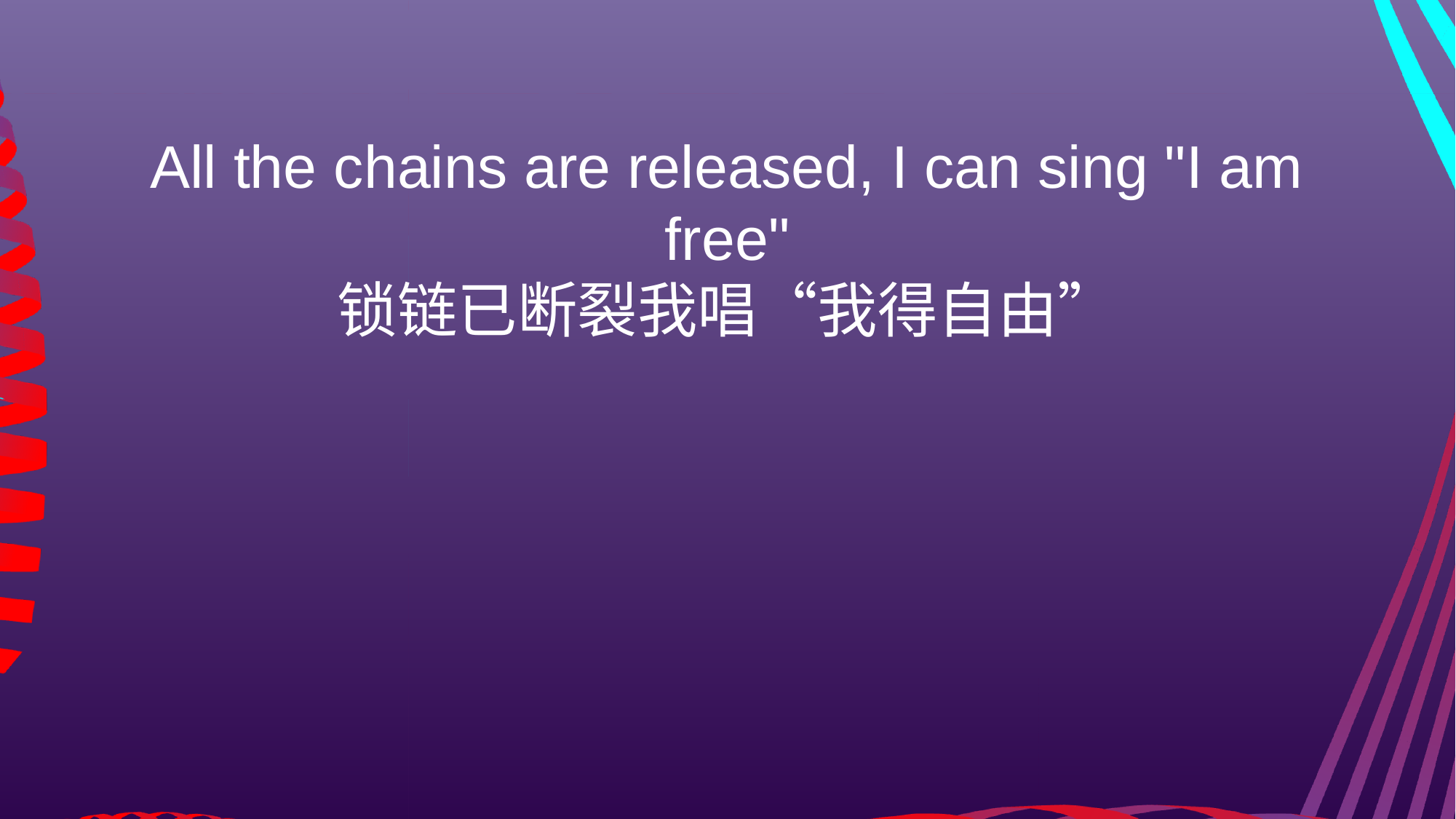

All the chains are released, I can sing "I am free"
锁链已断裂我唱“我得自由”